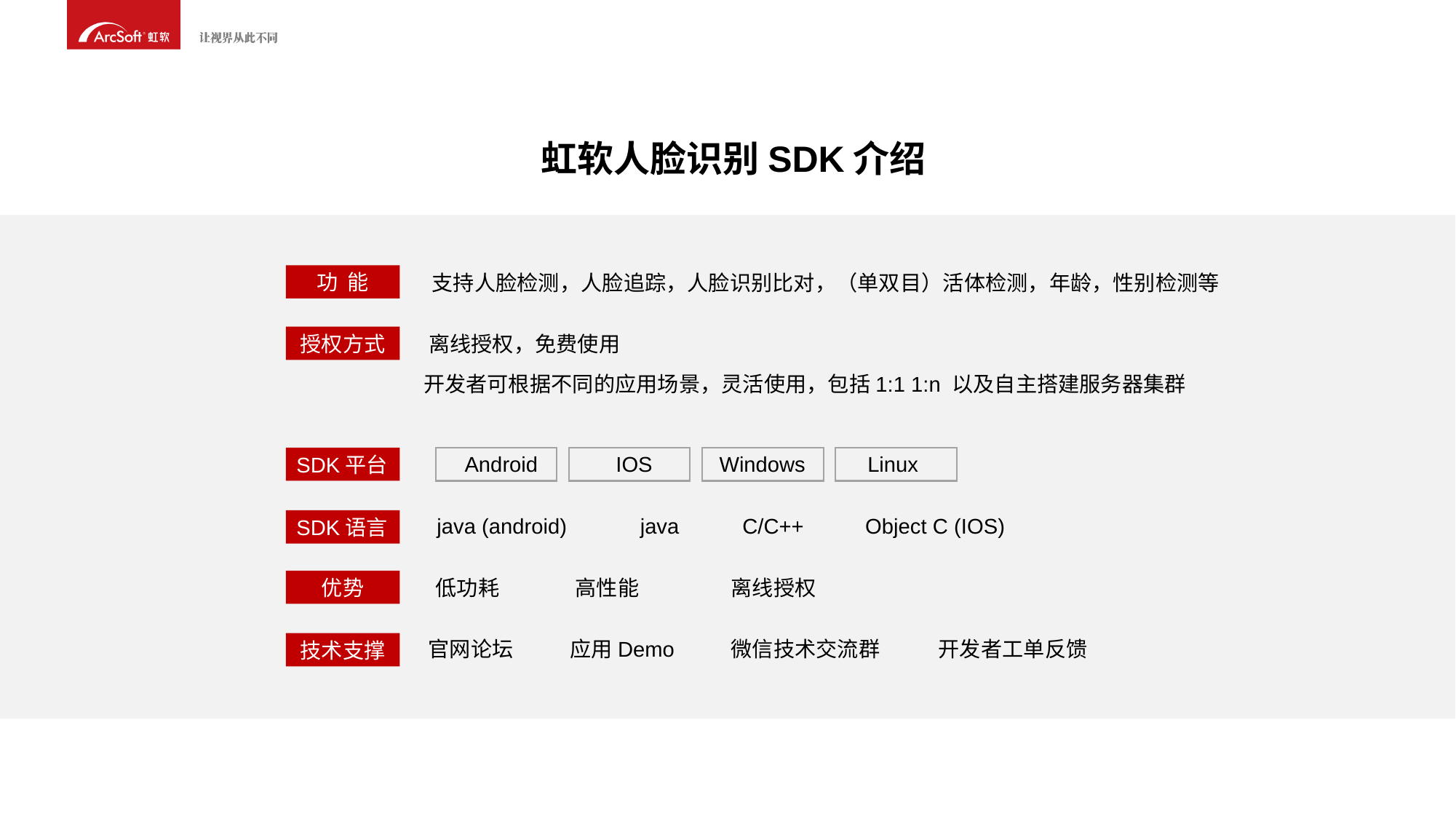

虹软人脸识别SDK介绍

 支持人脸检测，人脸追踪，人脸识别比对，（单双目）活体检测，年龄，性别检测等
功  能
离线授权，免费使用
授权方式
开发者可根据不同的应用场景，灵活使用，包括1:1 1:n 以及自主搭建服务器集群
 Android
 IOS
 Windows
 Linux
SDK平台

 java (android)
java
C/C++
Object C (IOS)
SDK语言
 低功耗
 高性能
离线授权
优势
官网论坛
应用Demo
微信技术交流群
开发者工单反馈
技术支撑